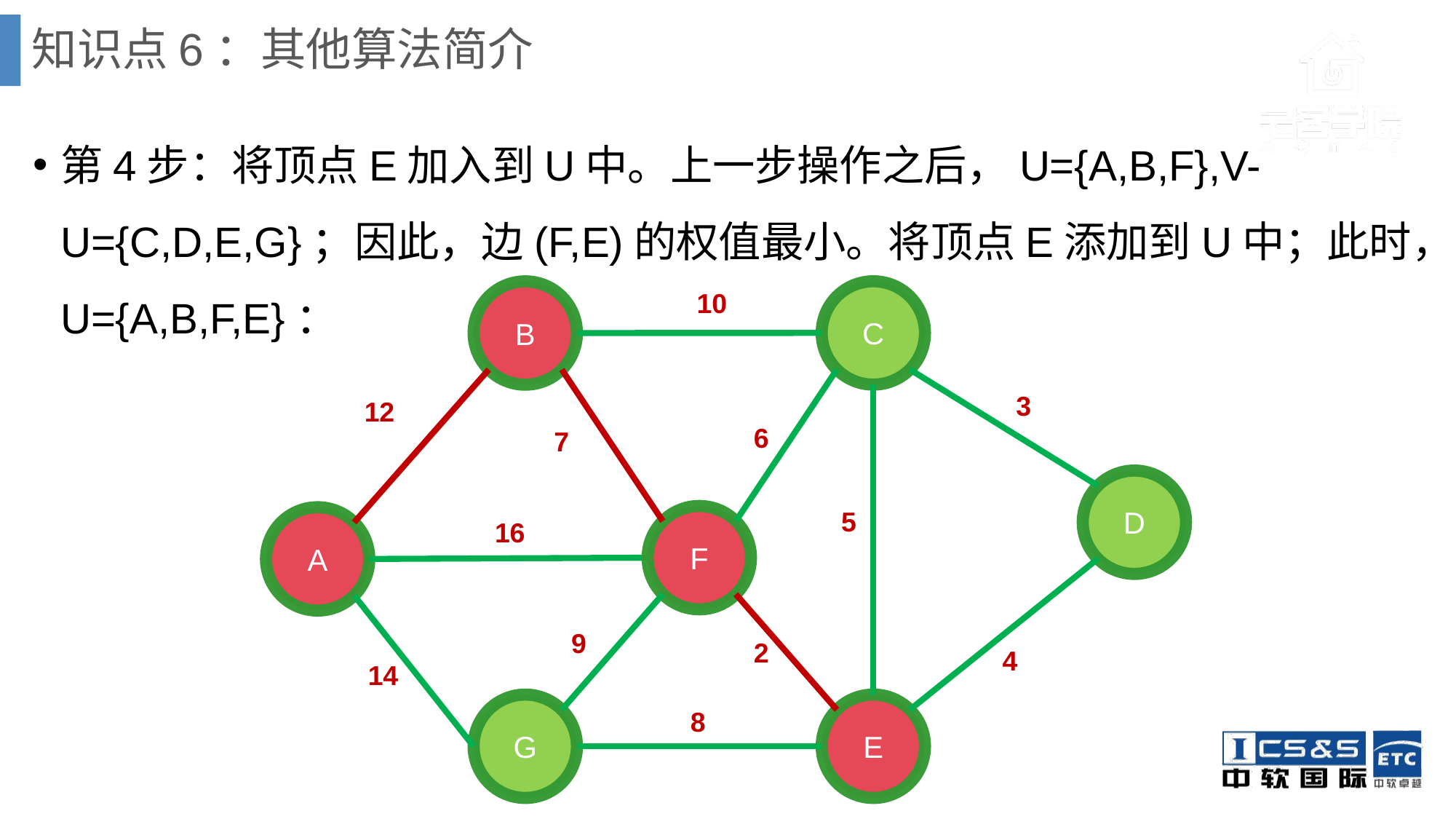

# 知识点6：其他算法简介
第4步：将顶点E加入到U中。上一步操作之后，U={A,B,F},V-U={C,D,E,G}；因此，边(F,E)的权值最小。将顶点E添加到U中；此时，U={A,B,F,E}：
10
C
B
D
F
A
G
E
3
12
6
7
5
16
9
2
4
14
8